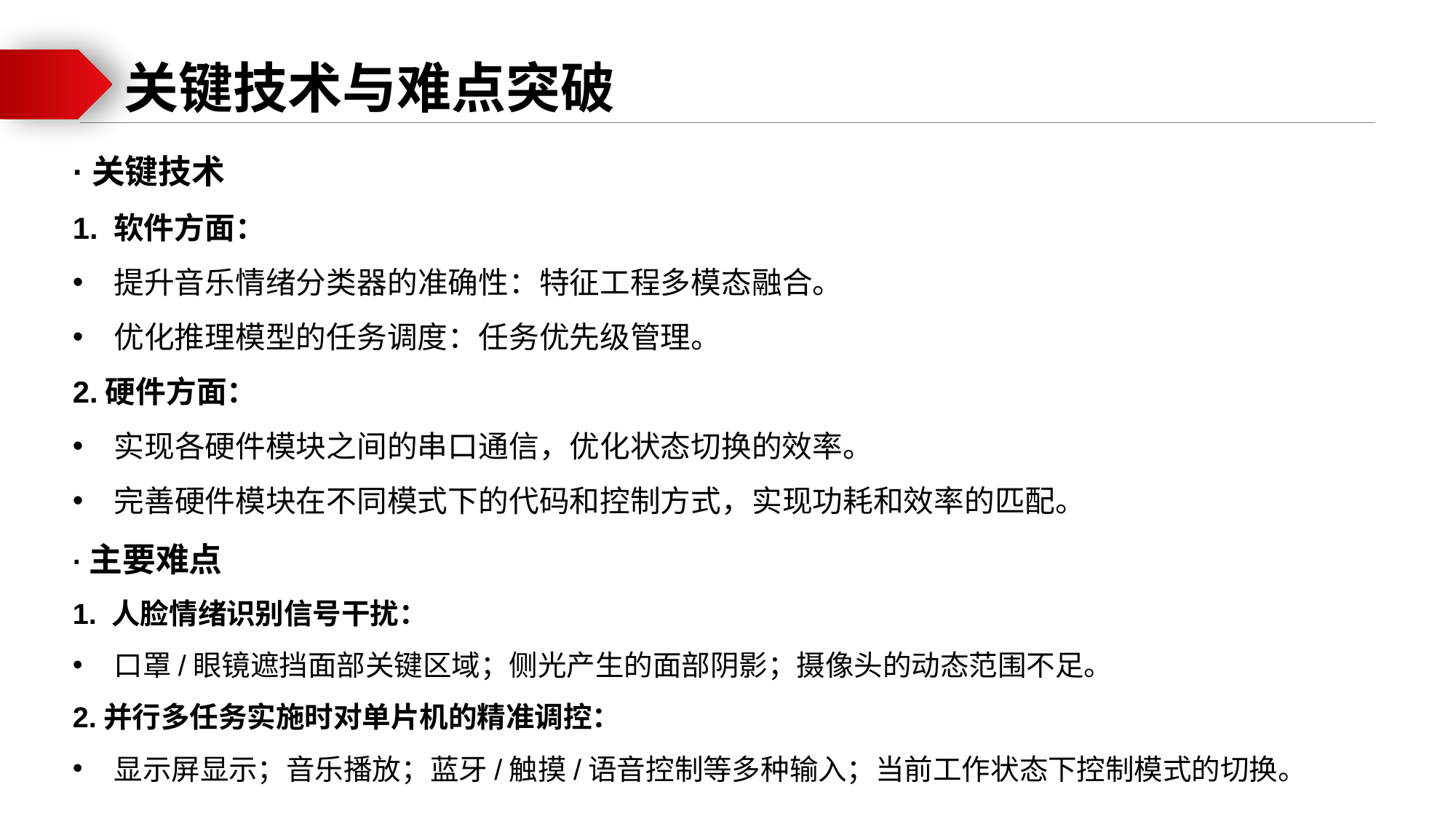

关键技术与难点突破
·关键技术
1. 软件方面：
提升音乐情绪分类器的准确性：特征工程多模态融合。
优化推理模型的任务调度：任务优先级管理。
2.硬件方面：
实现各硬件模块之间的串口通信，优化状态切换的效率。
完善硬件模块在不同模式下的代码和控制方式，实现功耗和效率的匹配。
·主要难点
1. 人脸情绪识别信号干扰：
口罩/眼镜遮挡面部关键区域；侧光产生的面部阴影；摄像头的动态范围不足。
2.并行多任务实施时对单片机的精准调控：
显示屏显示；音乐播放；蓝牙/触摸/语音控制等多种输入；当前工作状态下控制模式的切换。